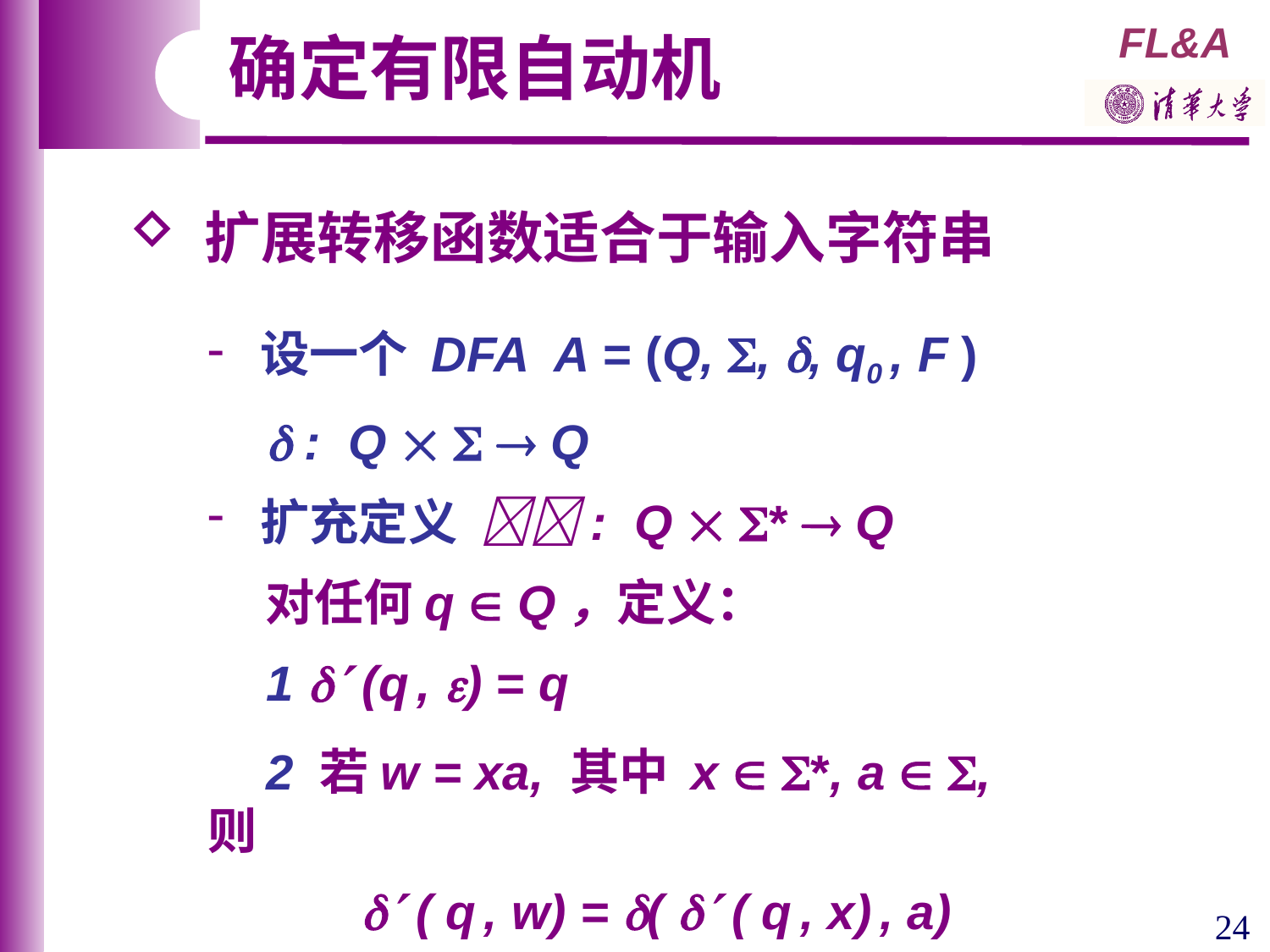

确定有限自动机
 扩展转移函数适合于输入字符串
 设一个 DFA  A = (Q, Σ, δ, q0 , F )

     δ :  Q × Σ → Q

 扩充定义  δ′:  Q × Σ* → Q

     对任何q ∈ Q，定义：

     1 δ′ (q , ε) = q

     2 若w = xa, 其中 x ∈ Σ*, a ∈ Σ, 则

             δ′ ( q , w) = δ( δ′ ( q , x) , a)
24